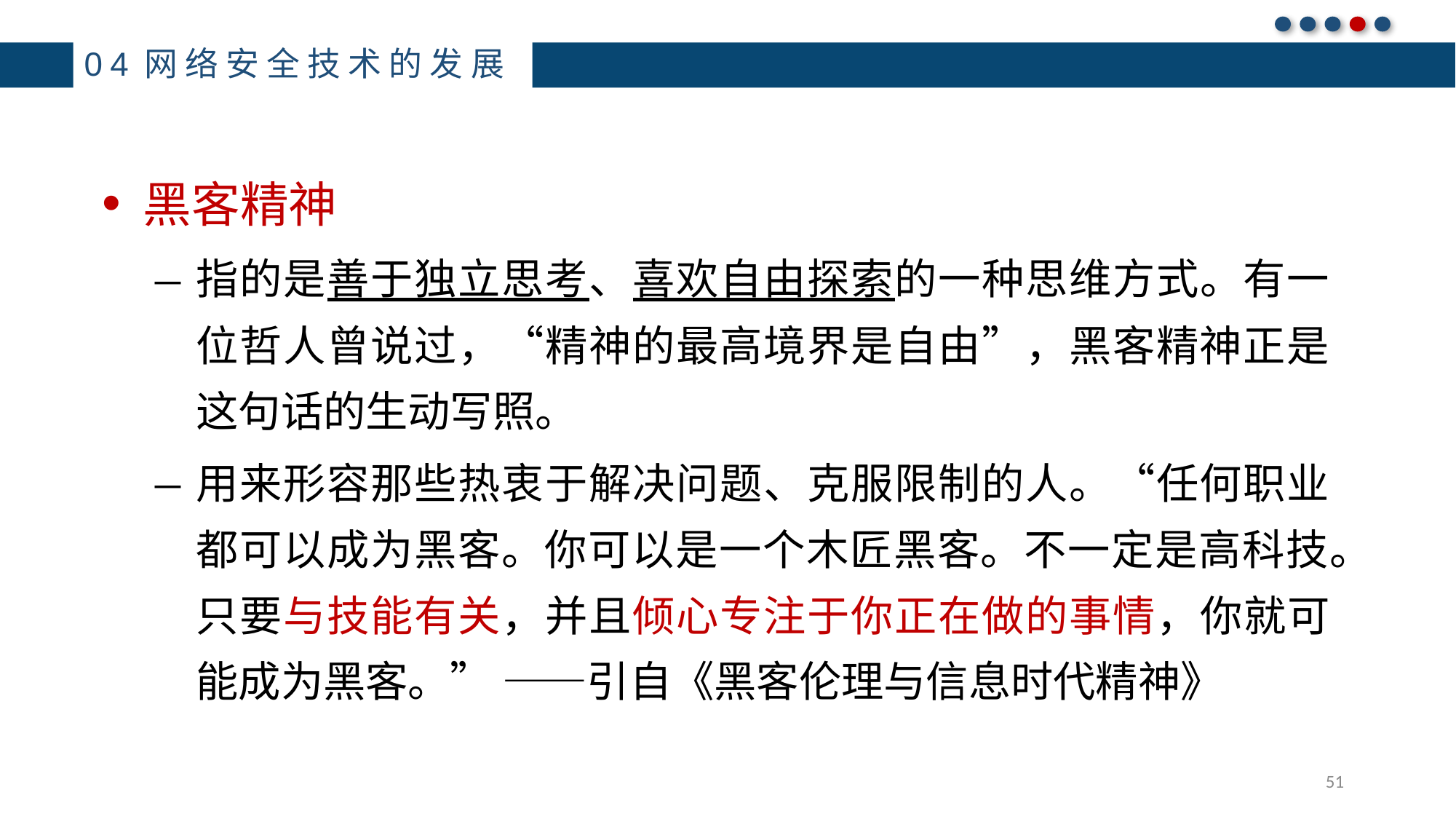

# 04网络安全技术的发展
黑客精神
指的是善于独立思考、喜欢自由探索的一种思维方式。有一位哲人曾说过，“精神的最高境界是自由”，黑客精神正是这句话的生动写照。
用来形容那些热衷于解决问题、克服限制的人。“任何职业都可以成为黑客。你可以是一个木匠黑客。不一定是高科技。只要与技能有关，并且倾心专注于你正在做的事情，你就可能成为黑客。” ——引自《黑客伦理与信息时代精神》
51